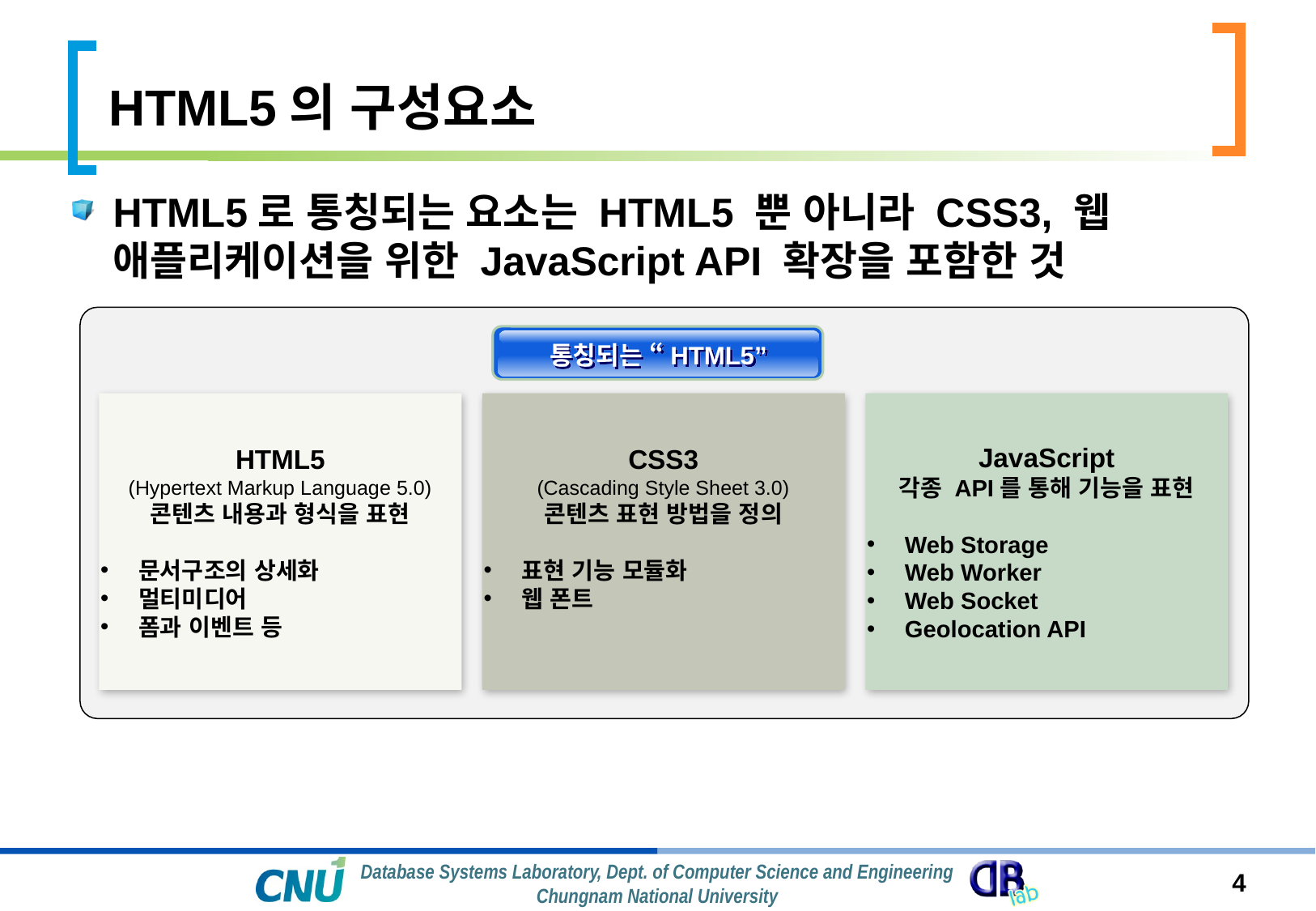

# HTML5의 구성요소
HTML5로 통칭되는 요소는 HTML5 뿐 아니라 CSS3, 웹 애플리케이션을 위한 JavaScript API 확장을 포함한 것

통칭되는 “HTML5”

HTML5
(Hypertext Markup Language 5.0)
콘텐츠 내용과 형식을 표현

문서구조의 상세화
멀티미디어
폼과 이벤트 등

CSS3
(Cascading Style Sheet 3.0)
콘텐츠 표현 방법을 정의

표현 기능 모듈화
웹 폰트

JavaScript
각종 API를 통해 기능을 표현

Web Storage
Web Worker
Web Socket
Geolocation API

4